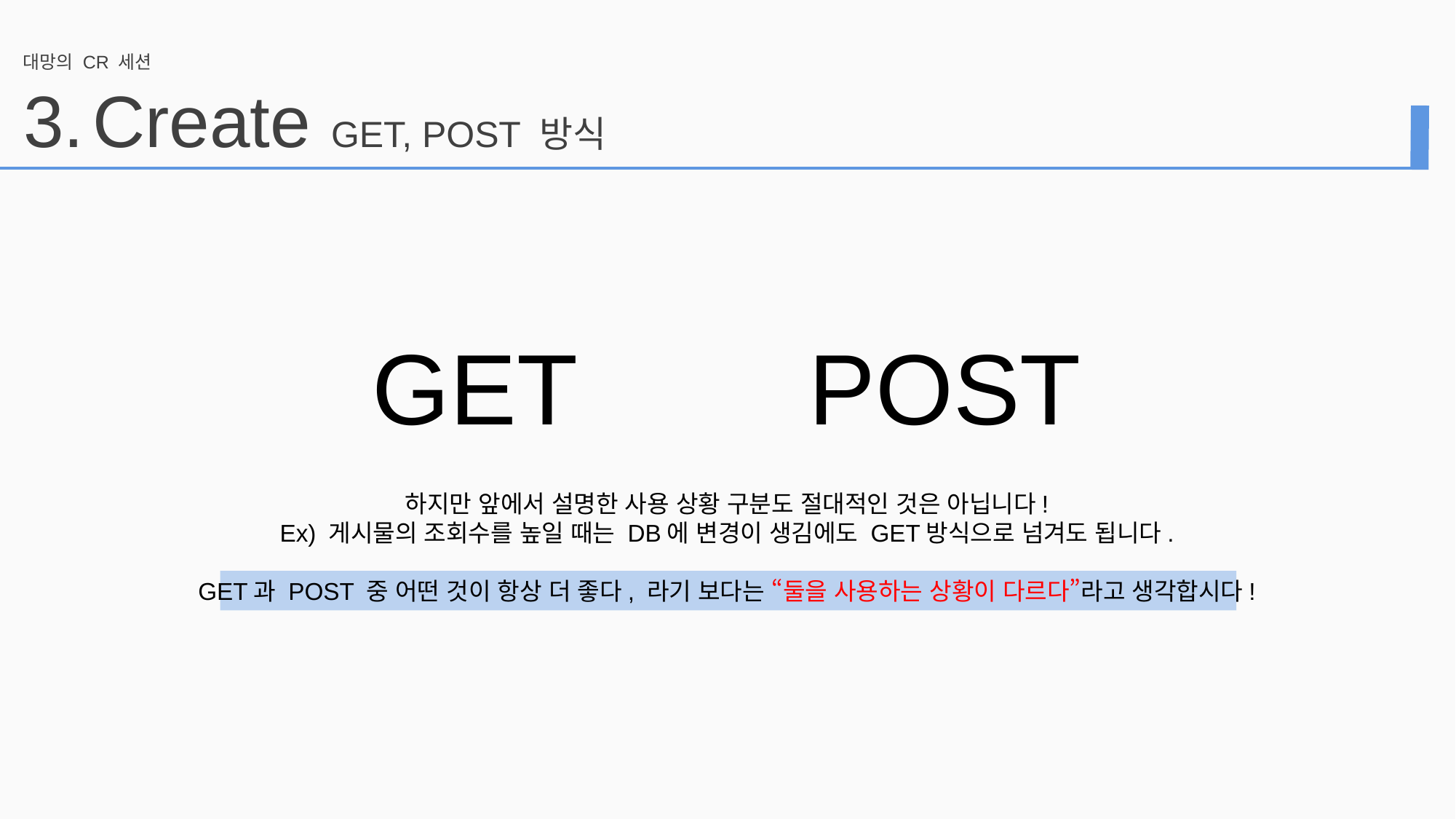

대망의 CR 세션
3.
Create GET, POST 방식
GET			POST
하지만 앞에서 설명한 사용 상황 구분도 절대적인 것은 아닙니다!
Ex) 게시물의 조회수를 높일 때는 DB에 변경이 생김에도 GET방식으로 넘겨도 됩니다.

GET과 POST 중 어떤 것이 항상 더 좋다, 라기 보다는 “둘을 사용하는 상황이 다르다”라고 생각합시다!